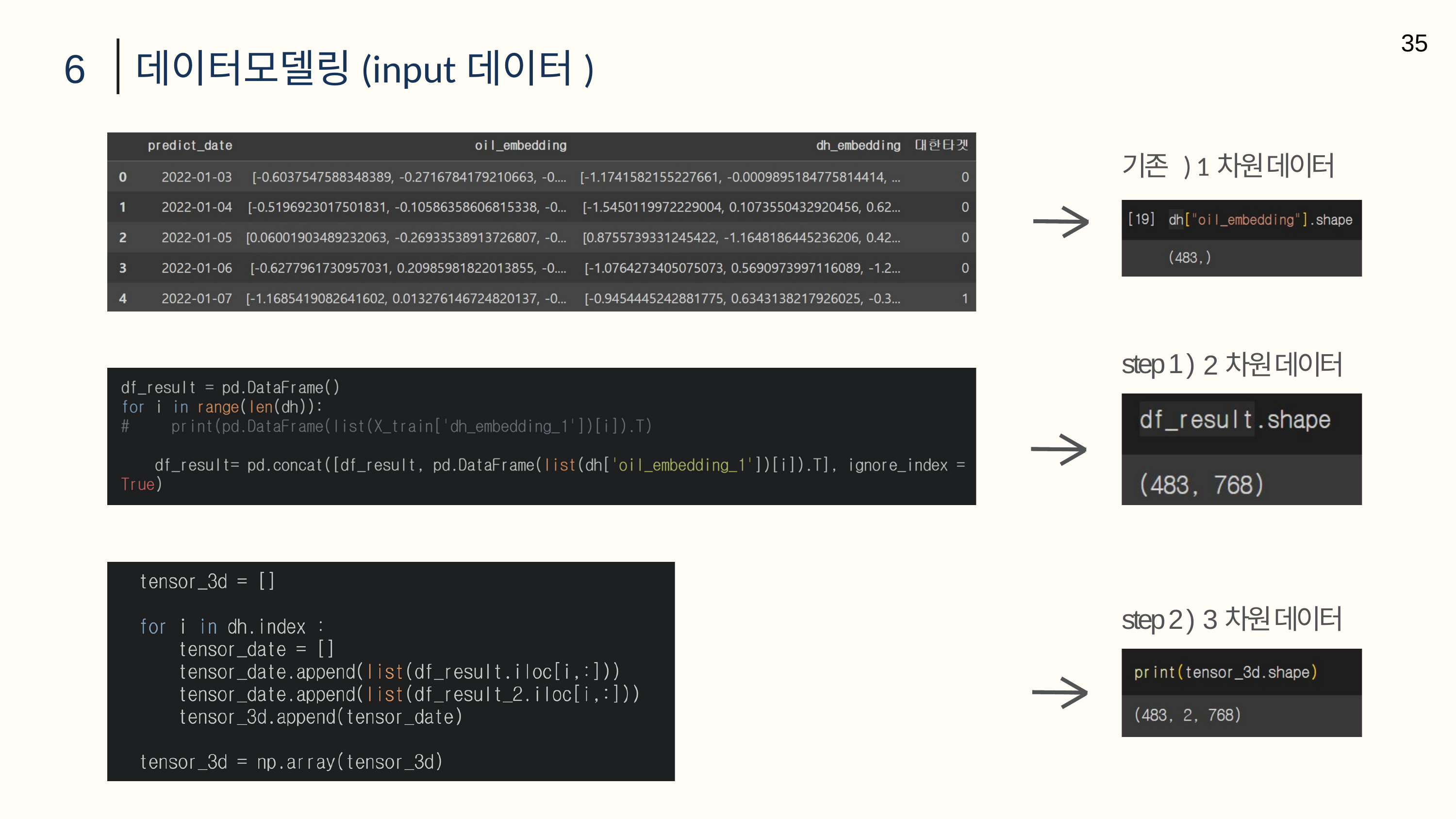

35
6
데이터모델링(input데이터)

기존  )  1차원 데이터

step 1 )
 2차원 데이터

step 2 )  3차원 데이터